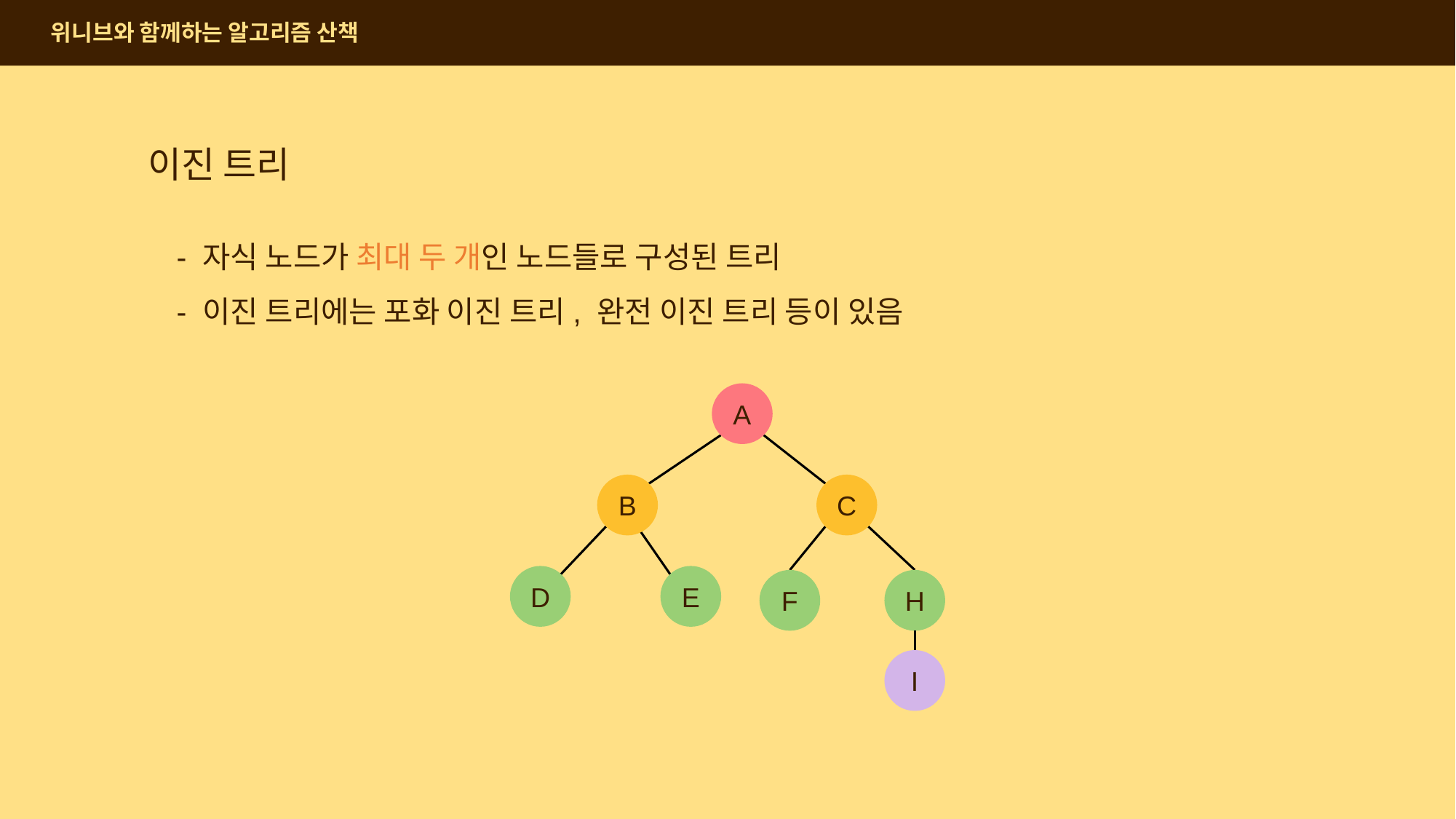

위니브와 함께하는 알고리즘 산책
이진 트리
- 자식 노드가 최대 두 개인 노드들로 구성된 트리
- 이진 트리에는 포화 이진 트리, 완전 이진 트리 등이 있음
A
C
B
E
D
F
H
I